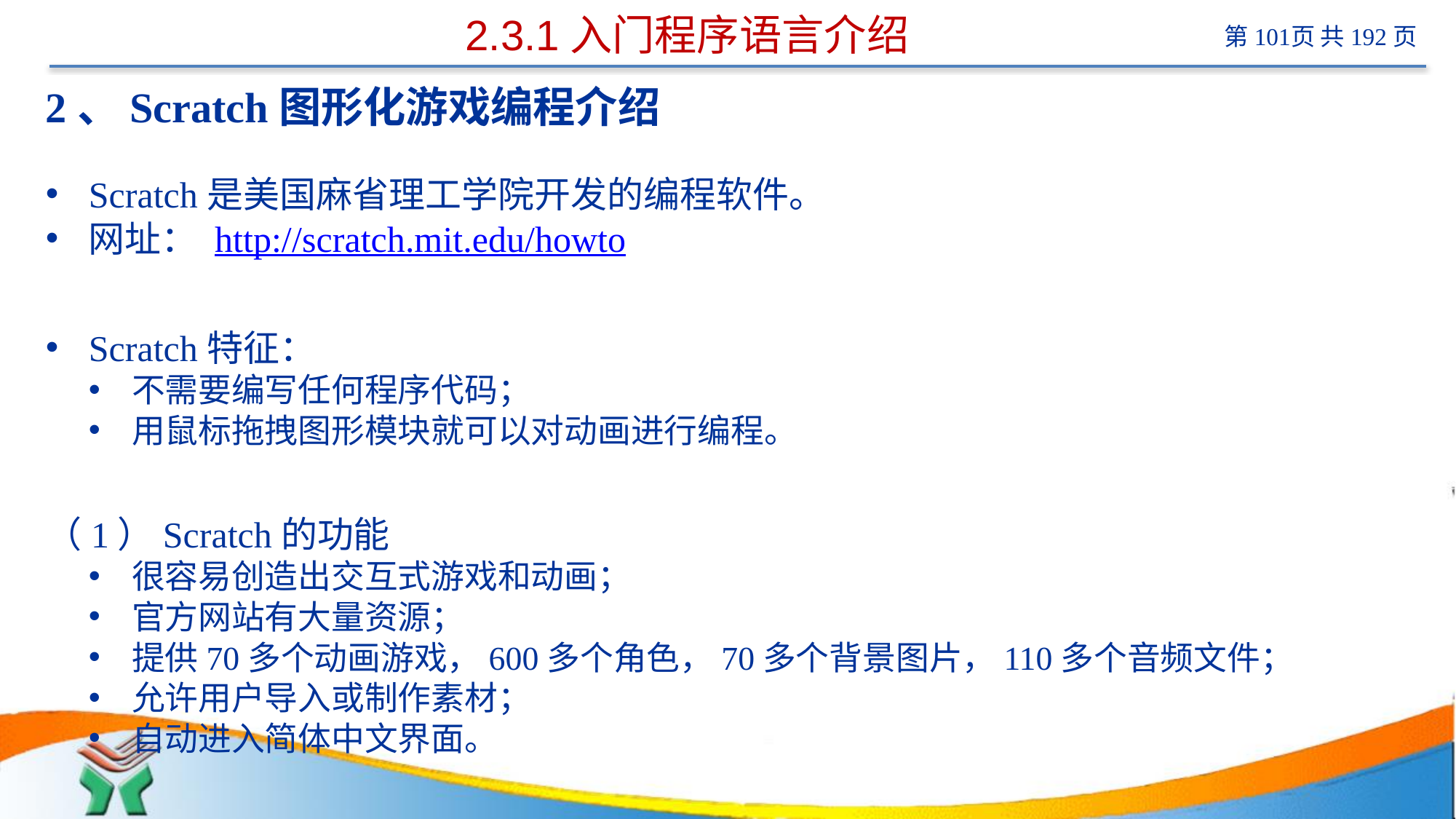

# 2.3.1入门程序语言介绍
2、Scratch图形化游戏编程介绍

Scratch是美国麻省理工学院开发的编程软件。
网址： http://scratch.mit.edu/howto

Scratch特征：
不需要编写任何程序代码；
用鼠标拖拽图形模块就可以对动画进行编程。

（1）Scratch的功能
很容易创造出交互式游戏和动画；
官方网站有大量资源；
提供70多个动画游戏，600多个角色，70多个背景图片，110多个音频文件；
允许用户导入或制作素材；
自动进入简体中文界面。